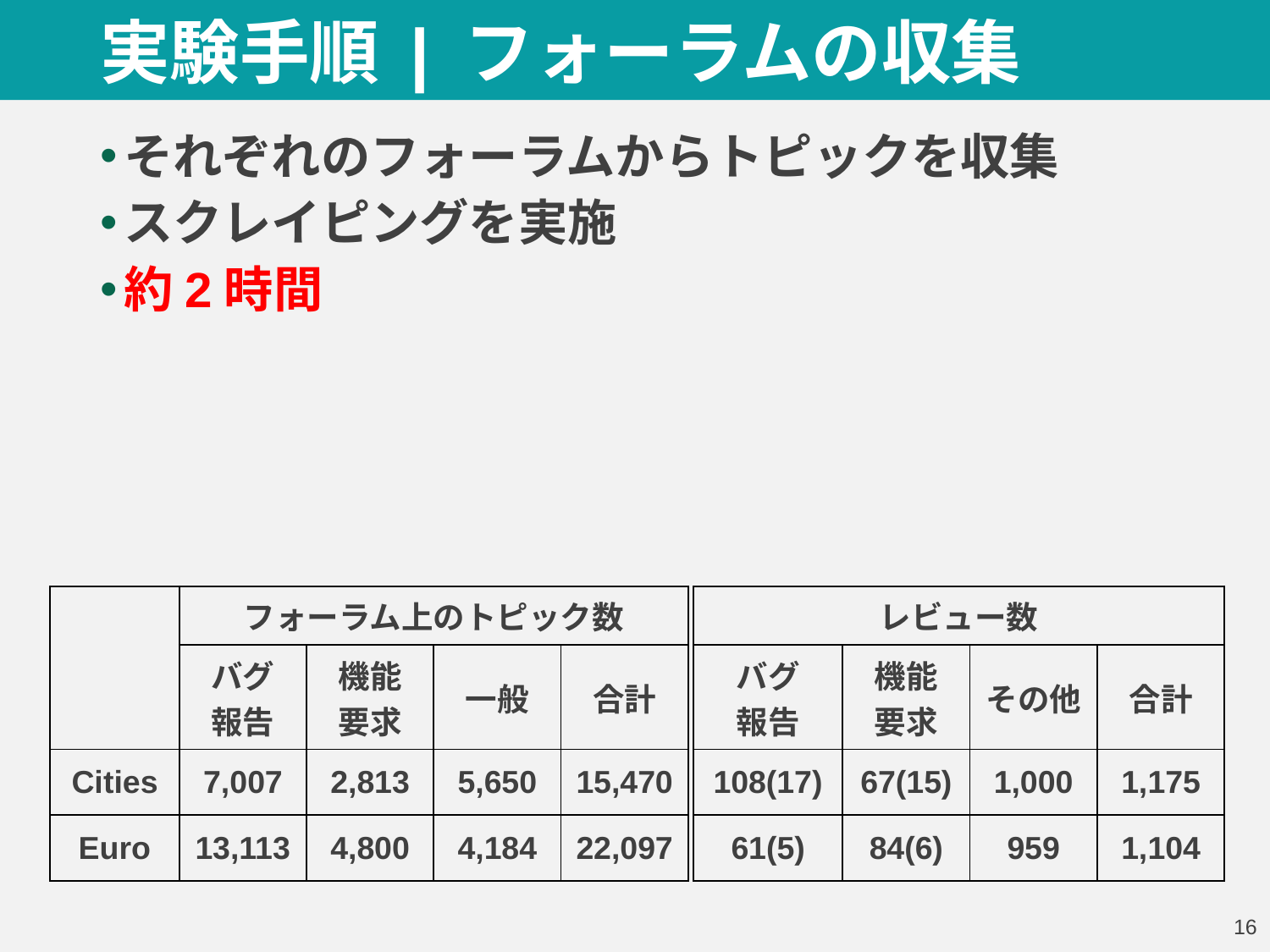

# 実験手順 | フォーラムの収集
それぞれのフォーラムからトピックを収集
スクレイピングを実施
約2時間

|  | フォーラム上のトピック数 |  |  |  |
| --- | --- | --- | --- | --- |
|  | バグ 報告 | 機能 要求 | 一般 | 合計 |
| Cities | 7,007 | 2,813 | 5,650 | 15,470 |
| Euro | 13,113 | 4,800 | 4,184 | 22,097 |
| レビュー数 |  |  |  |
| --- | --- | --- | --- |
| バグ 報告 | 機能 要求 | その他 | 合計 |
| 108(17) | 67(15) | 1,000 | 1,175 |
| 61(5) | 84(6) | 959 | 1,104 |
16